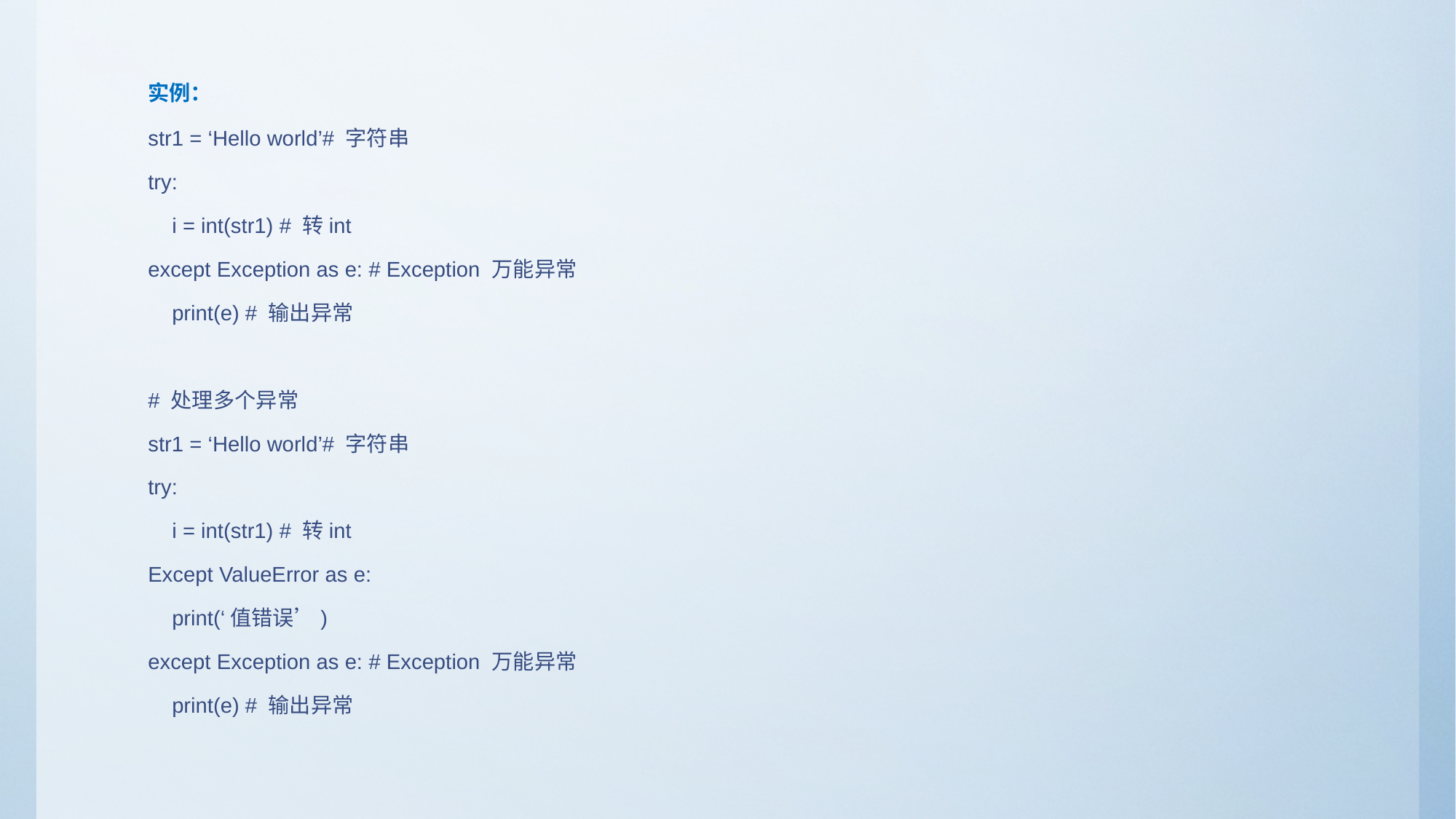

实例：
str1 = ‘Hello world’# 字符串
try:
    i = int(str1) # 转int
except Exception as e: # Exception 万能异常
    print(e) # 输出异常

# 处理多个异常
str1 = ‘Hello world’# 字符串
try:
    i = int(str1) # 转int
Except ValueError as e:
    print(‘值错误’)
except Exception as e: # Exception 万能异常
    print(e) # 输出异常